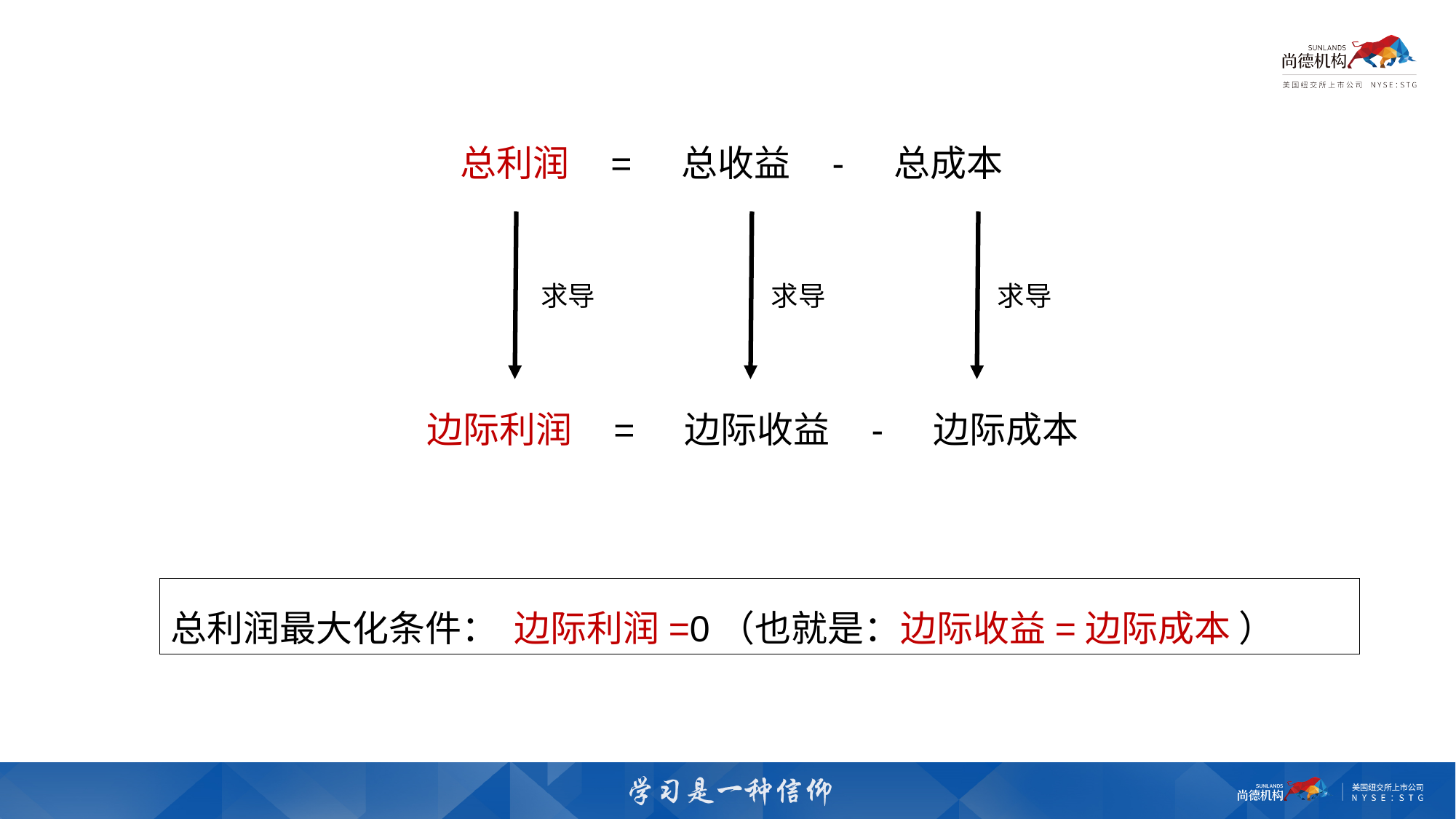

总利润    =    总收益    -    总成本
求导
求导
求导
边际利润    =    边际收益    -    边际成本
总利润最大化条件：  边际利润=0（也就是：边际收益=边际成本 ）